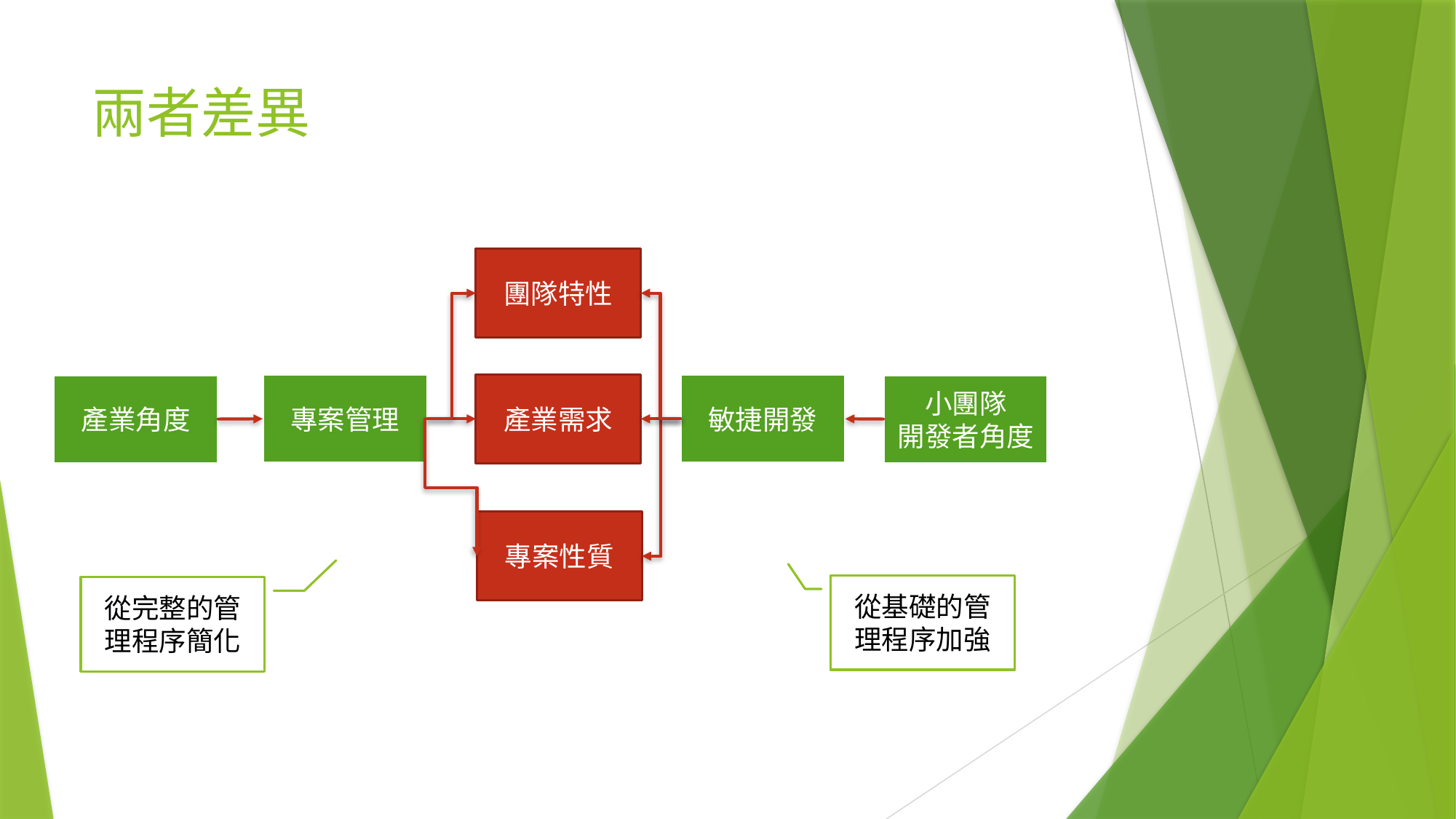

# 兩者差異
團隊特性
專案管理
產業需求
敏捷開發
產業角度
小團隊
開發者角度
專案性質
從基礎的管理程序加強
從完整的管理程序簡化